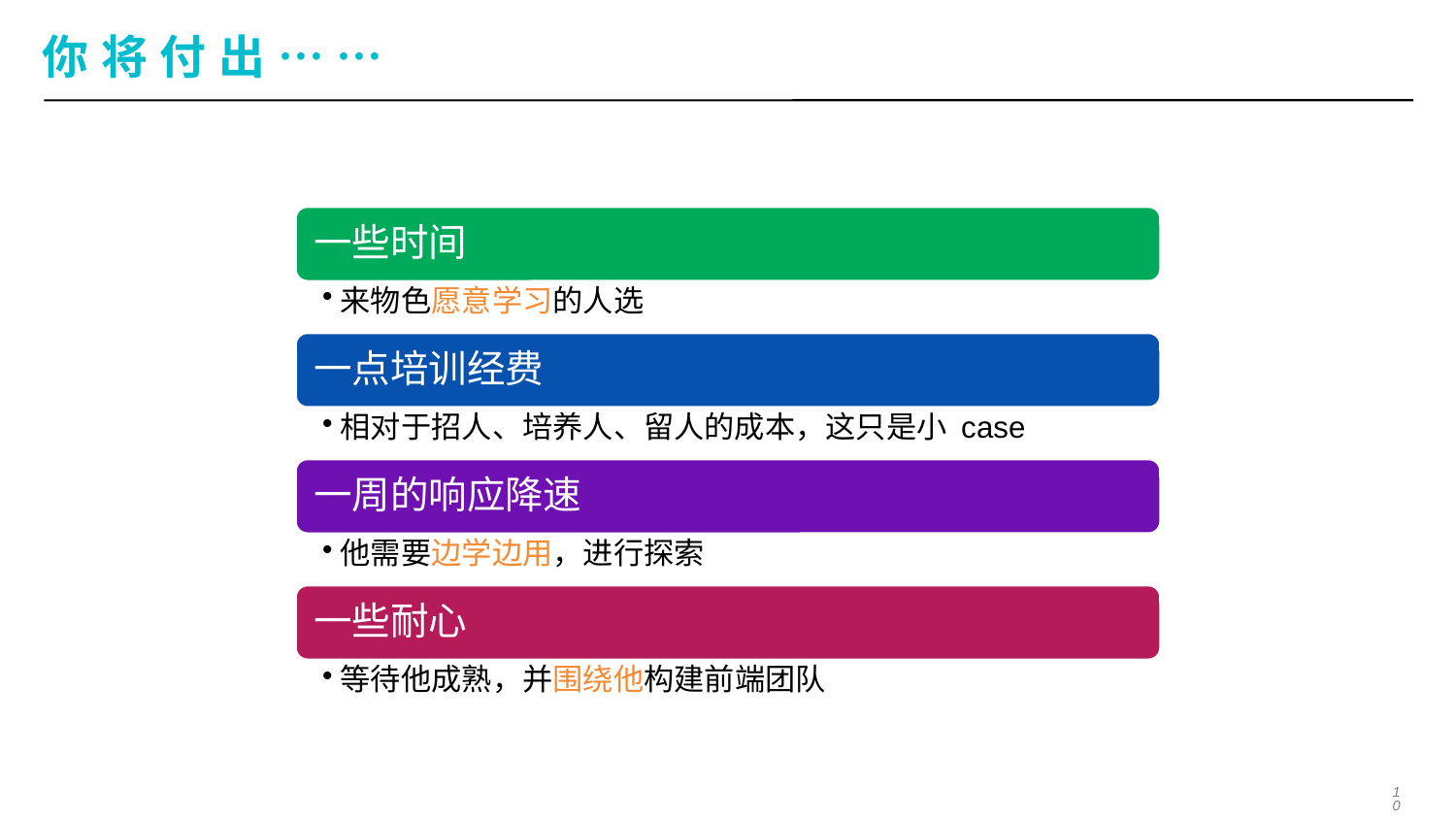

# 你将付出……
一些时间
来物色愿意学习的人选
一点培训经费
相对于招人、培养人、留人的成本，这只是小 case
一周的响应降速
他需要边学边用，进行探索
一些耐心
等待他成熟，并围绕他构建前端团队
10